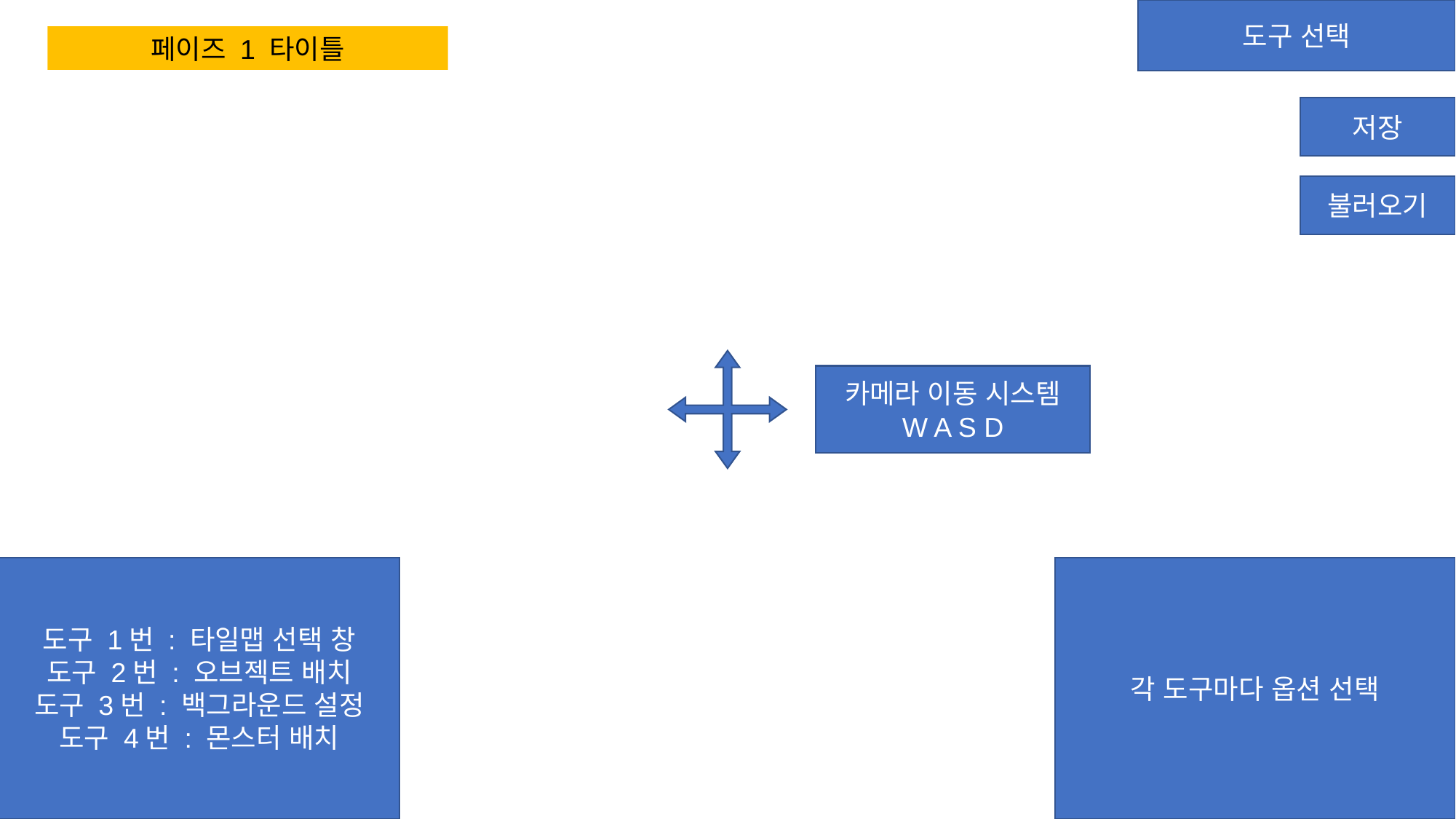

도구 선택
페이즈 1 타이틀
저장
불러오기

카메라 이동 시스템
W A S D
도구 1번 : 타일맵 선택 창
도구 2번 : 오브젝트 배치
도구 3번 : 백그라운드 설정
도구 4번 : 몬스터 배치
각 도구마다 옵션 선택